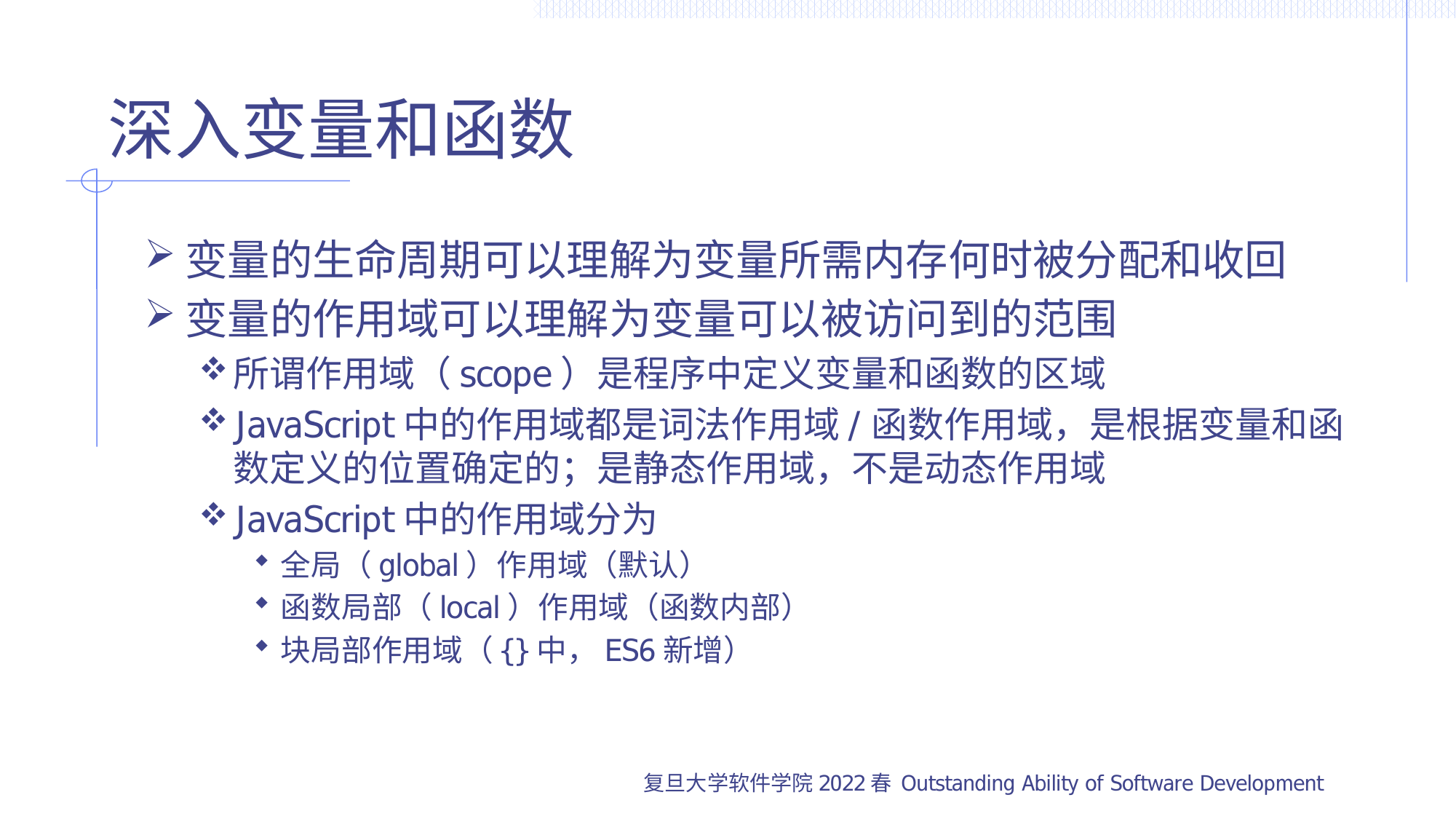

# 深入变量和函数
变量的生命周期可以理解为变量所需内存何时被分配和收回
变量的作用域可以理解为变量可以被访问到的范围
所谓作用域（scope）是程序中定义变量和函数的区域
JavaScript中的作用域都是词法作用域/函数作用域，是根据变量和函数定义的位置确定的；是静态作用域，不是动态作用域
JavaScript中的作用域分为
全局（global）作用域（默认）
函数局部（local）作用域（函数内部）
块局部作用域（{}中，ES6新增）